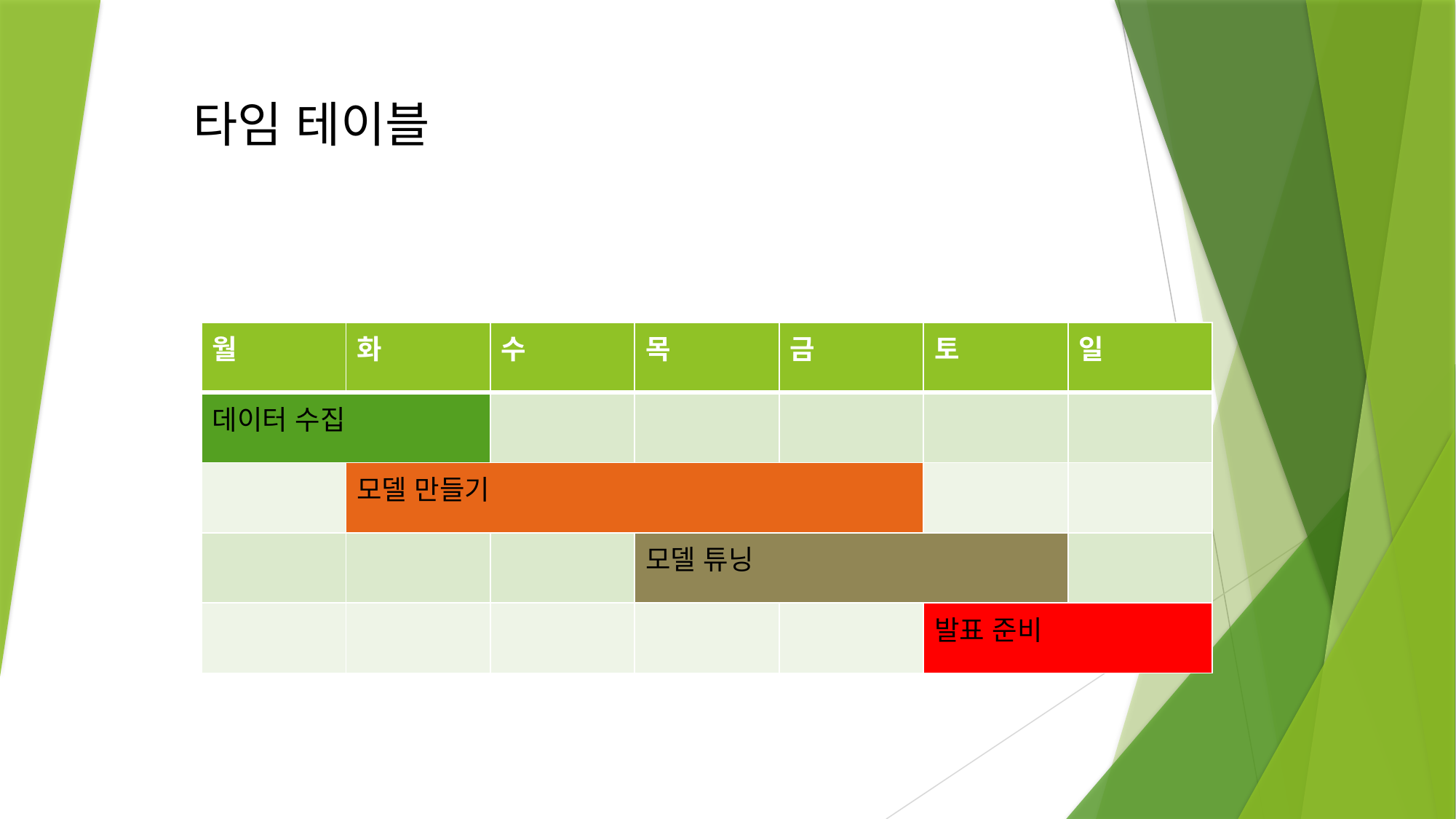

타임 테이블
#
| 월 | 화 | 수 | 목 | 금 | 토 | 일 |
| --- | --- | --- | --- | --- | --- | --- |
| 데이터 수집 |  |  |  |  |  |  |
|  | 모델 만들기 |  |  |  |  |  |
|  |  |  | 모델 튜닝 |  |  |  |
|  |  |  |  |  | 발표 준비 |  |